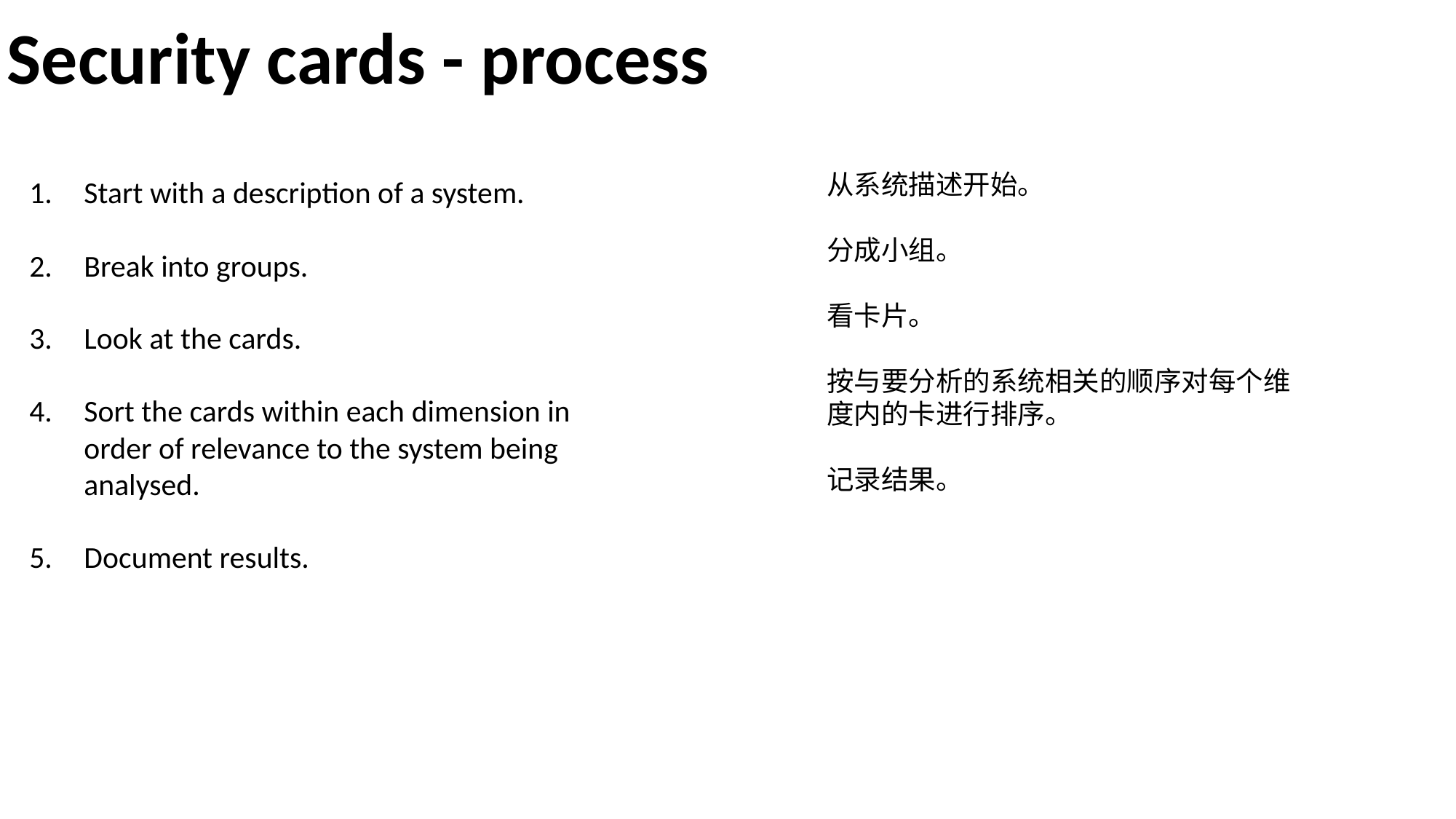

Security cards - process
从系统描述开始。

分成小组。

看卡片。

按与要分析的系统相关的顺序对每个维度内的卡进行排序。

记录结果。
Start with a description of a system.

Break into groups.

Look at the cards.

Sort the cards within each dimension in order of relevance to the system being analysed.

Document results.